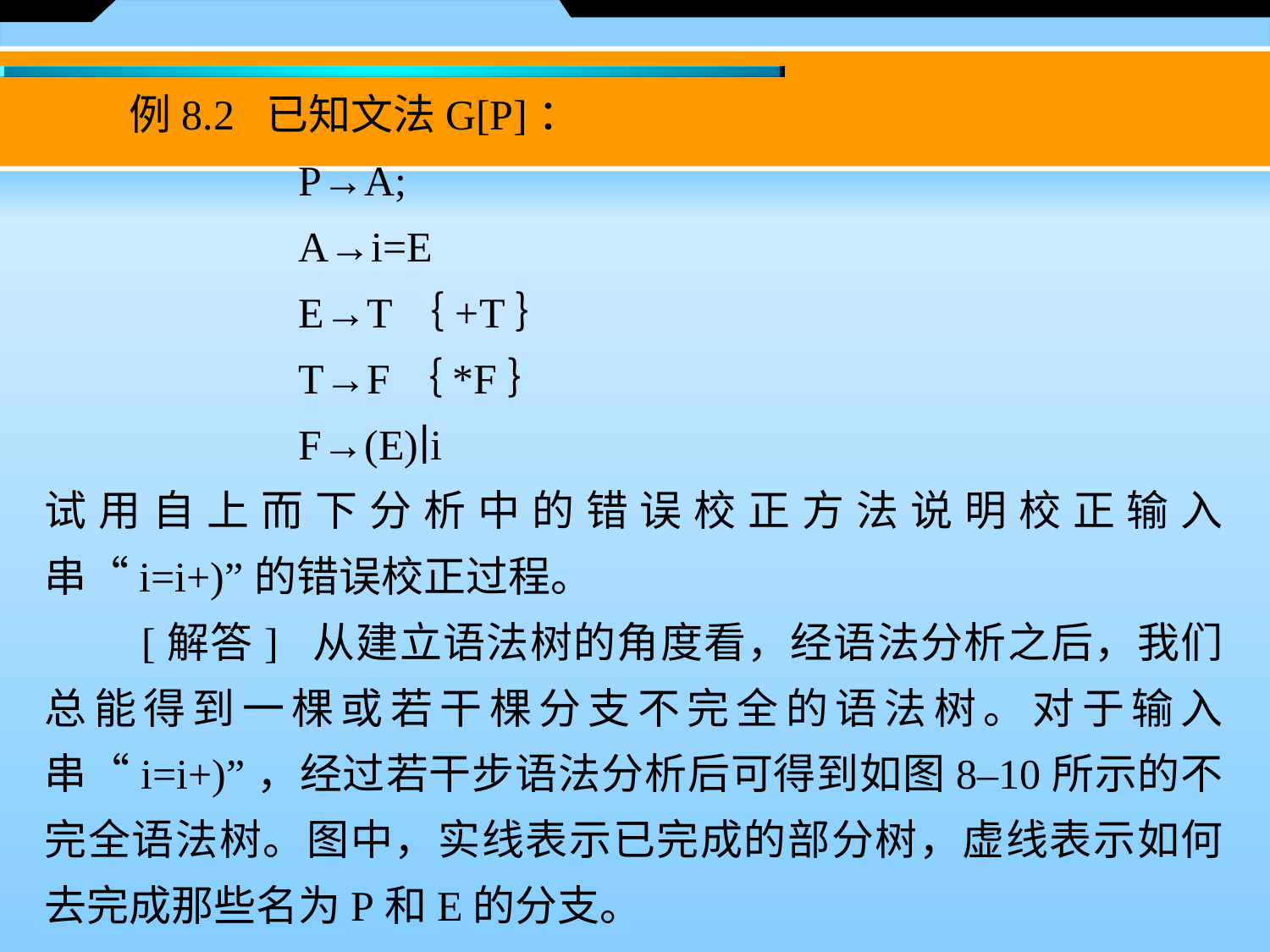

例8.2  已知文法G[P]：
		P→A;
                    	A→i=E
                    	E→T｛+T｝
                    	T→F｛*F｝
                    	F→(E)∣i
试用自上而下分析中的错误校正方法说明校正输入串“i=i+)”的错误校正过程。
　　[解答]  从建立语法树的角度看，经语法分析之后，我们总能得到一棵或若干棵分支不完全的语法树。对于输入串“i=i+)”，经过若干步语法分析后可得到如图8–10所示的不完全语法树。图中，实线表示已完成的部分树，虚线表示如何去完成那些名为P和E的分支。